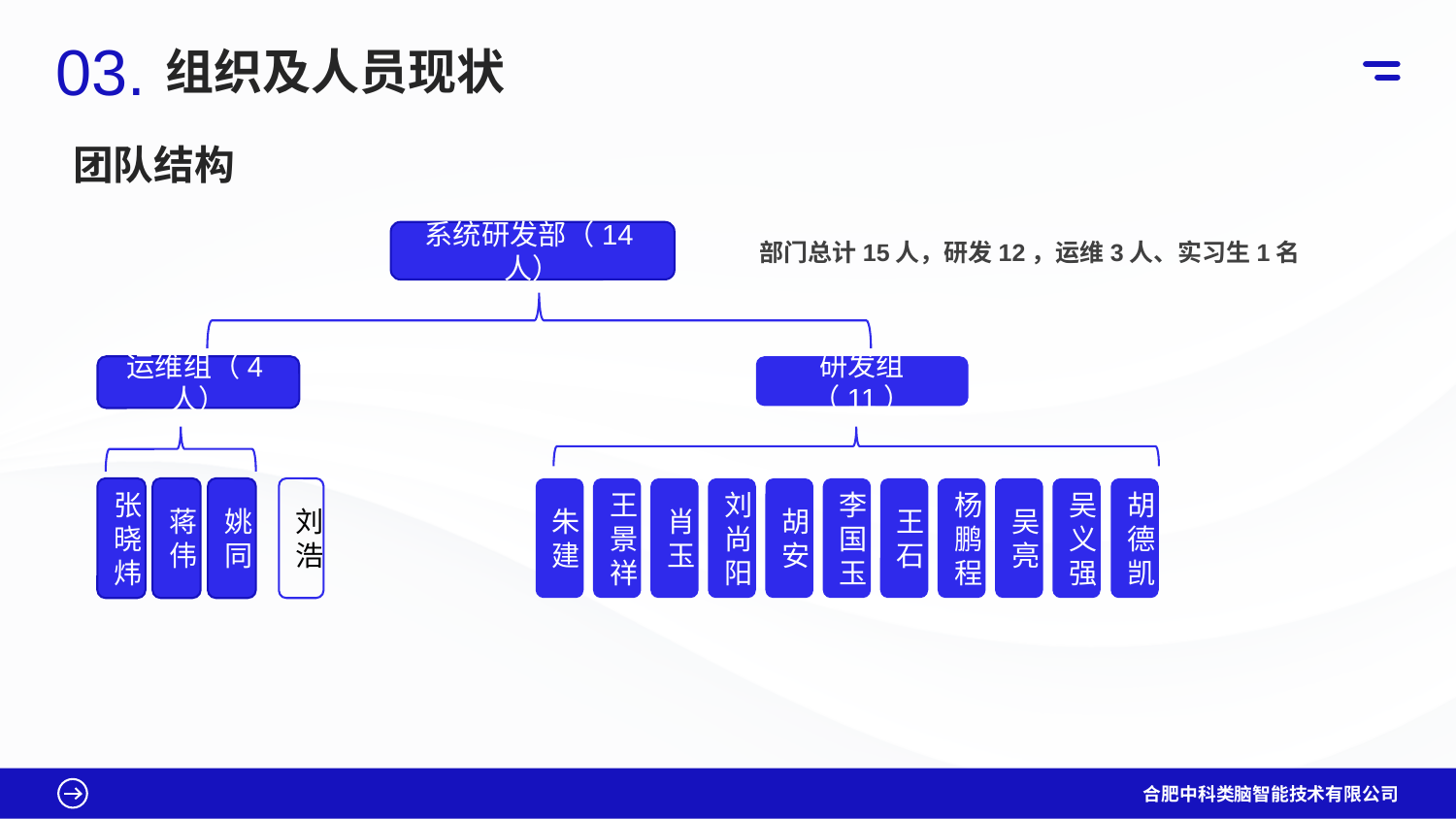

03.
组织及人员现状

团队结构

部门总计15人，研发12，运维3人、实习生1名
系统研发部（14人）
运维组（4人）
研发组（11）

张晓炜
蒋伟
姚同
刘浩
朱建
王景祥
肖玉
刘尚阳
胡安
李国玉
王石
杨鹏程
吴亮
吴义强
胡德凯
合肥中科类脑智能技术有限公司